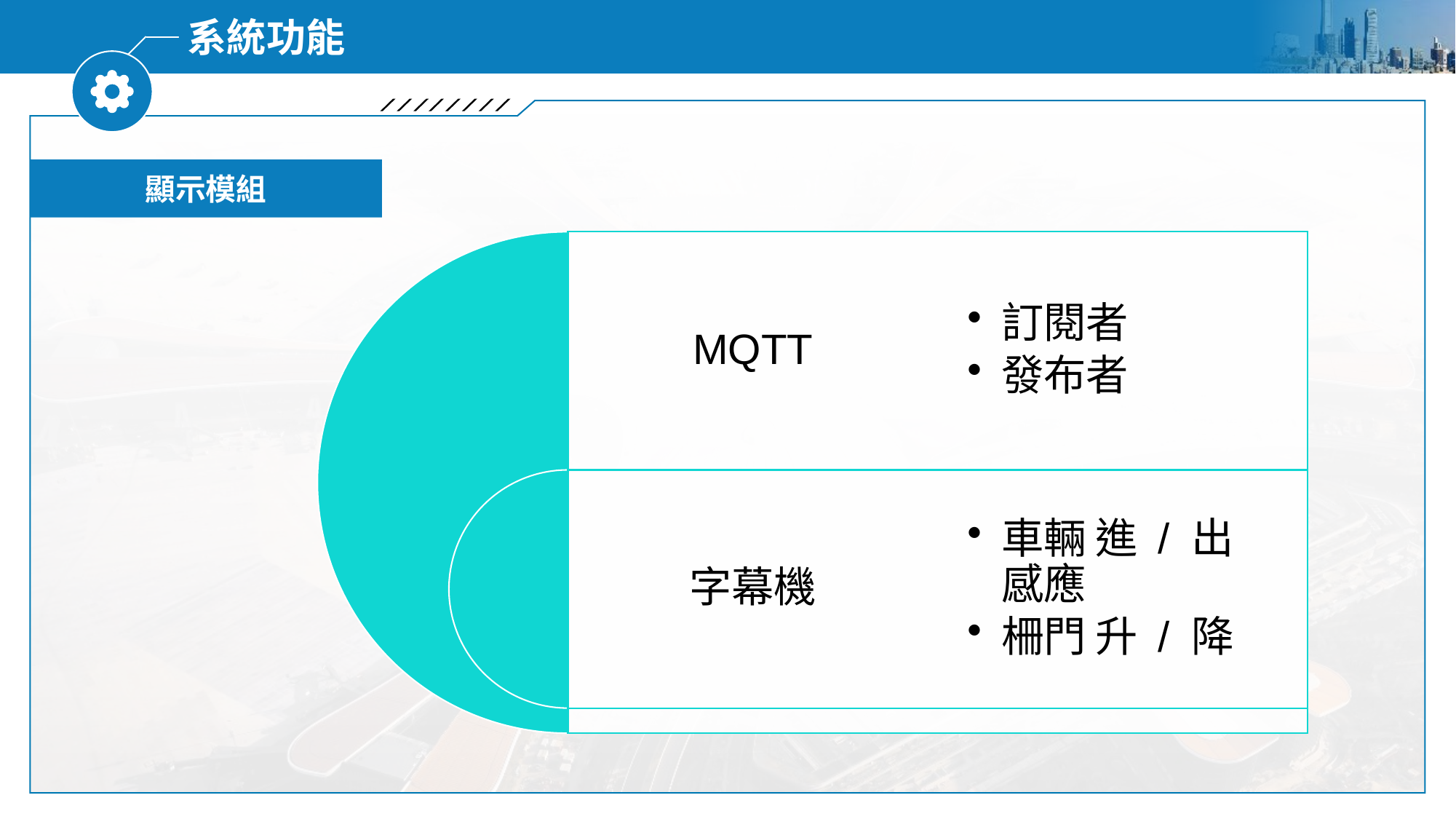

系統功能
顯示模組
MQTT
字幕機
訂閱者
發布者
車輛 進 / 出 感應
柵門 升 / 降